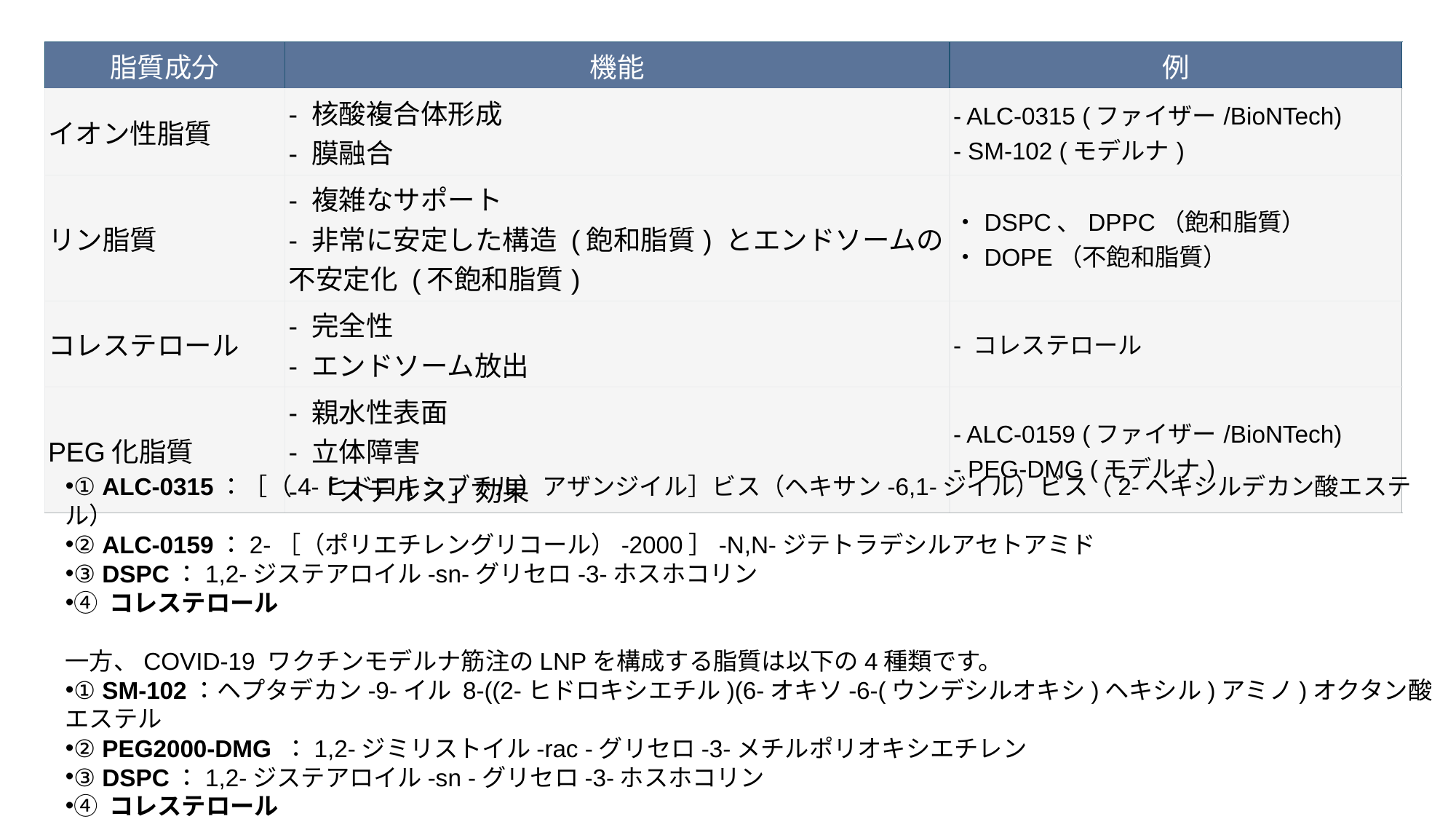

| 脂質成分 | 機能 | 例 |
| --- | --- | --- |
| イオン性脂質 | - 核酸複合体形成 - 膜融合 | - ALC-0315 (ファイザー/BioNTech) - SM-102 (モデルナ) |
| リン脂質 | - 複雑なサポート - 非常に安定した構造 (飽和脂質) とエンドソームの不安定化 (不飽和脂質) | ・DSPC、DPPC（飽和脂質） ・DOPE（不飽和脂質） |
| コレステロール | - 完全性 - エンドソーム放出 | - コレステロール |
| PEG化脂質 | - 親水性表面 - 立体障害 - 「ステルス」効果 | - ALC-0159 (ファイザー/BioNTech) - PEG-DMG (モデルナ) |
① ALC-0315：［（4-ヒドロキシブチル）アザンジイル］ビス（ヘキサン-6,1-ジイル）ビス（2-ヘキシルデカン酸エステル）
② ALC-0159：2-［（ポリエチレングリコール）-2000］-N,N-ジテトラデシルアセトアミド
③ DSPC：1,2-ジステアロイル-sn-グリセロ-3-ホスホコリン
④ コレステロール
 
一方、COVID-19 ワクチンモデルナ筋注のLNPを構成する脂質は以下の4種類です。
① SM-102：ヘプタデカン-9-イル 8-((2-ヒドロキシエチル)(6-オキソ-6-(ウンデシルオキシ)ヘキシル)アミノ)オクタン酸エステル
② PEG2000-DMG ：1,2-ジミリストイル-rac -グリセロ-3-メチルポリオキシエチレン
③ DSPC：1,2-ジステアロイル-sn -グリセロ-3-ホスホコリン
④ コレステロール